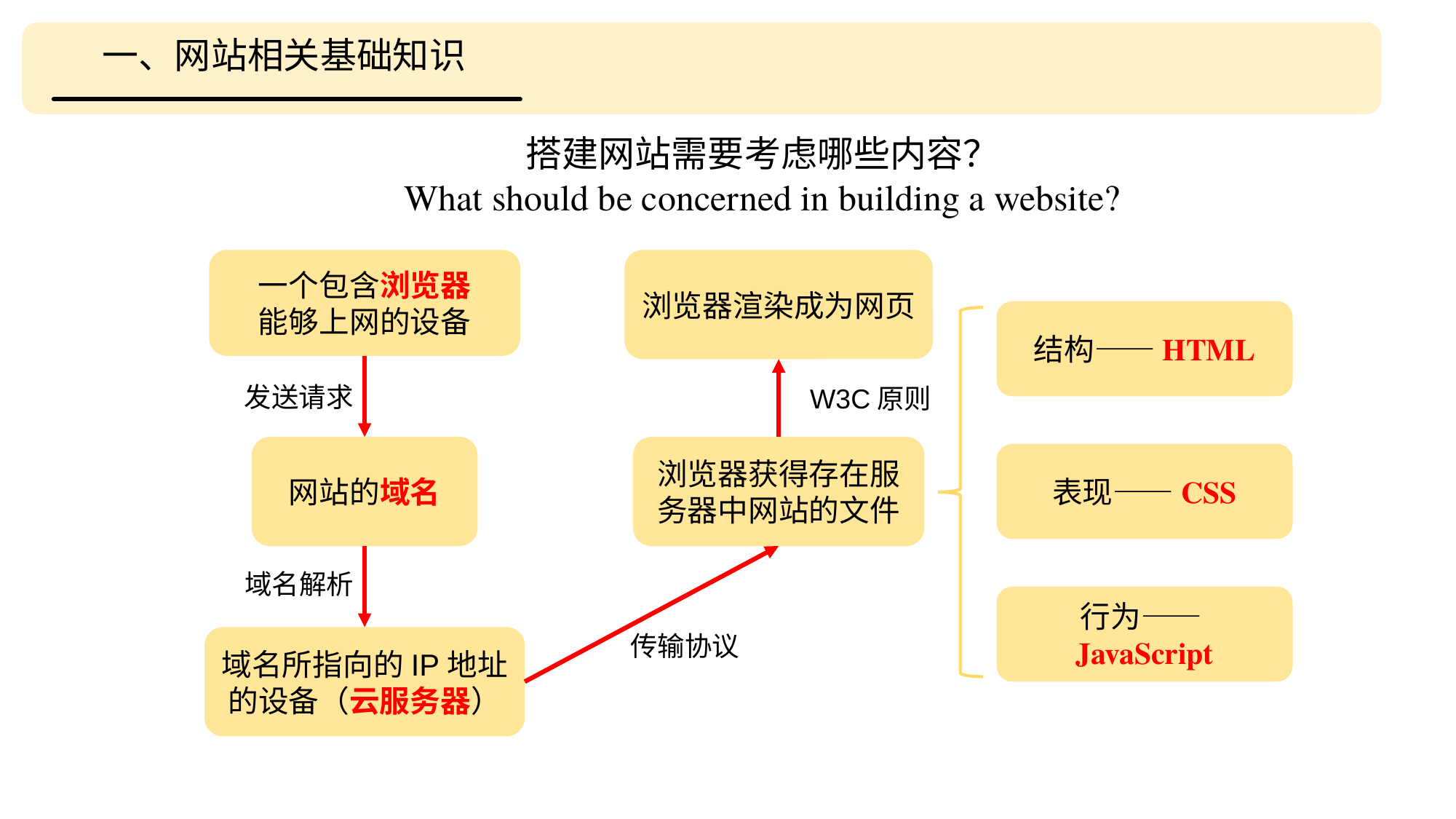

一、网站相关基础知识
搭建网站需要考虑哪些内容？
What should be concerned in building a website?
一个包含浏览器
能够上网的设备
浏览器渲染成为网页
结构——HTML

发送请求
W3C原则
网站的域名
浏览器获得存在服务器中网站的文件
表现——CSS
域名解析
行为——JavaScript
传输协议
域名所指向的IP地址的设备（云服务器）